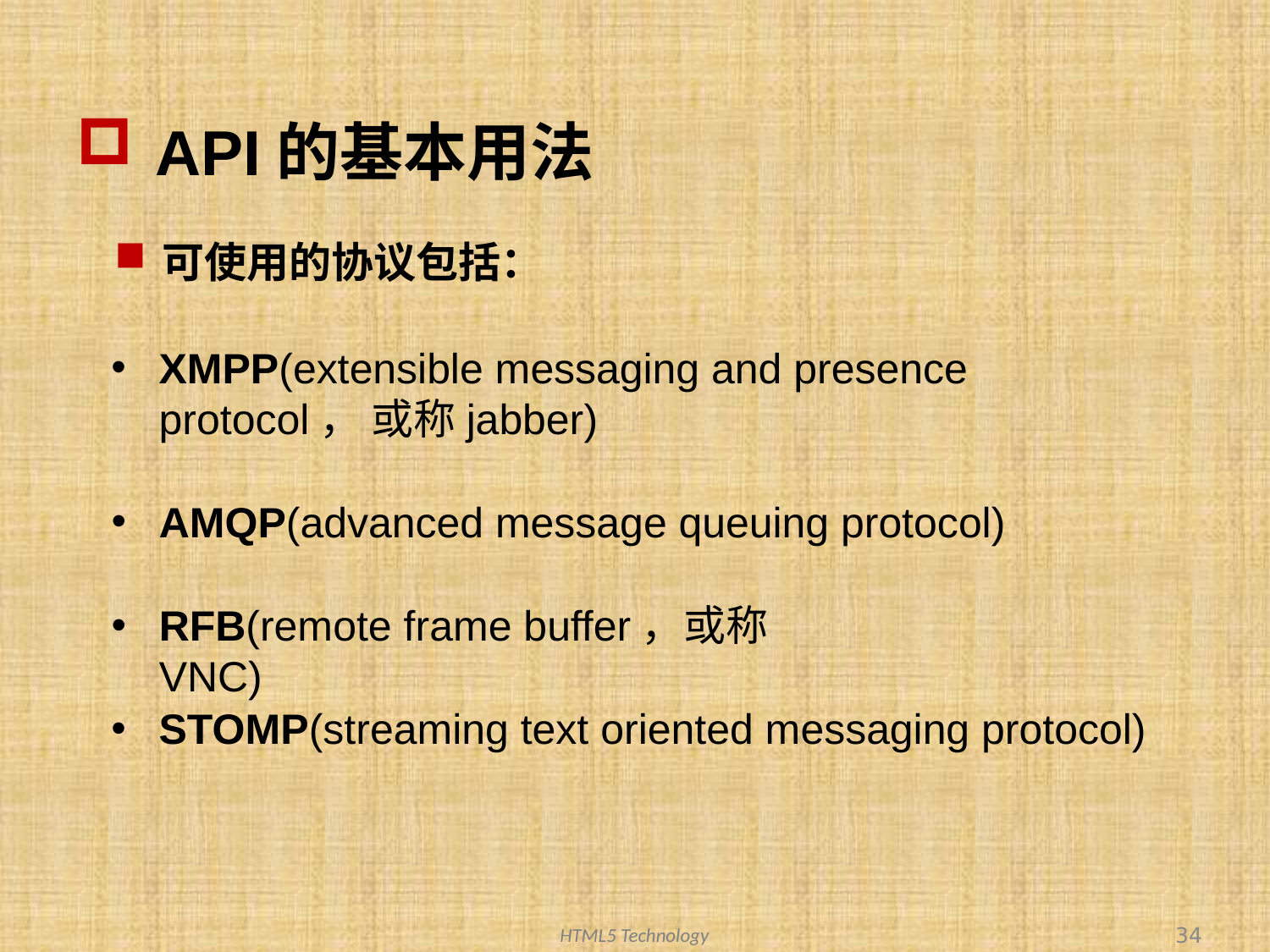

# API的基本用法
可使用的协议包括：
XMPP(extensible messaging and presence protocol， 或称jabber)
AMQP(advanced message queuing protocol)
RFB(remote frame buffer，或称VNC)
STOMP(streaming text oriented messaging protocol)
34
HTML5 Technology